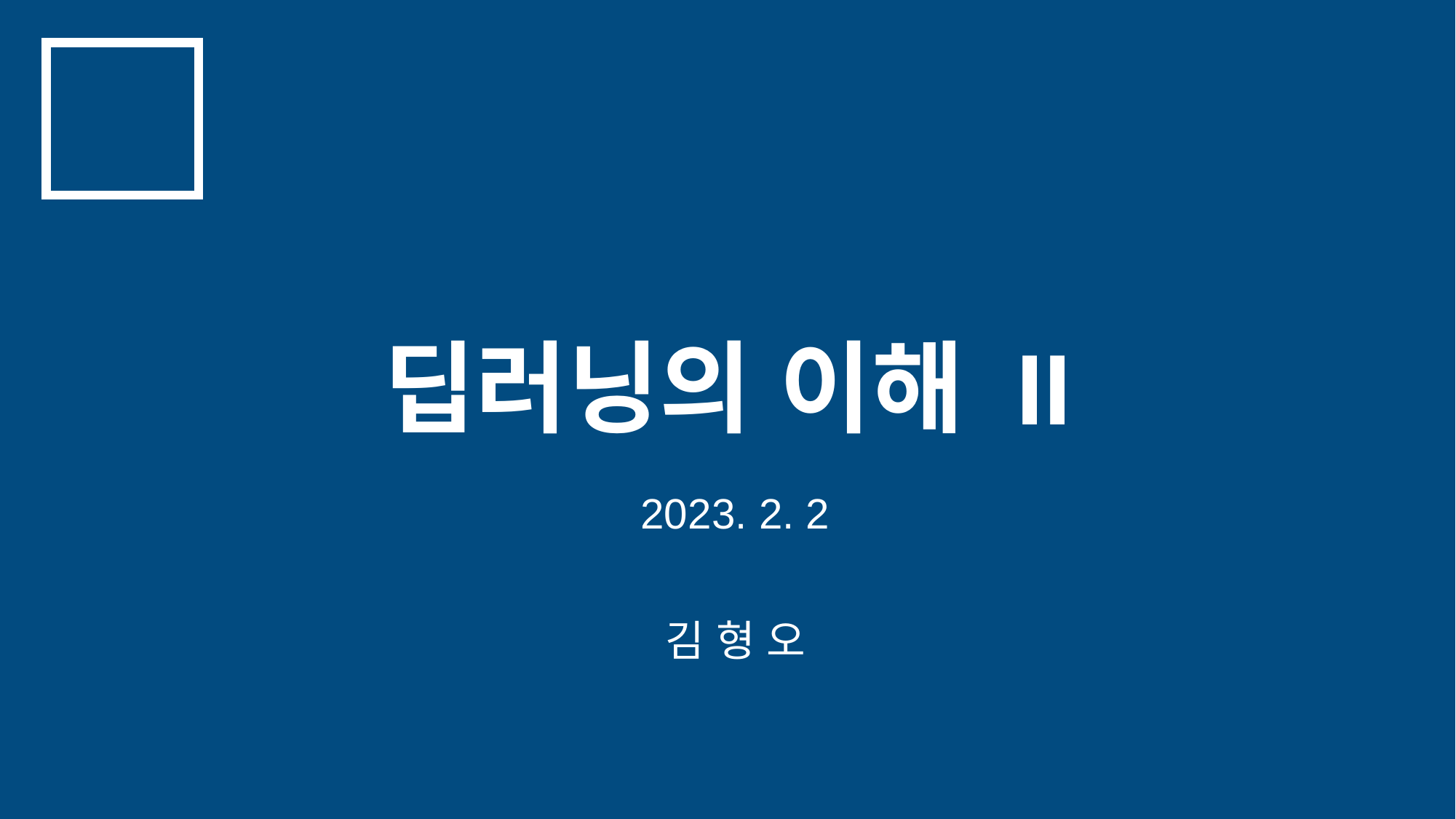

딥러닝의 이해 II
2023. 2. 2
김 형 오